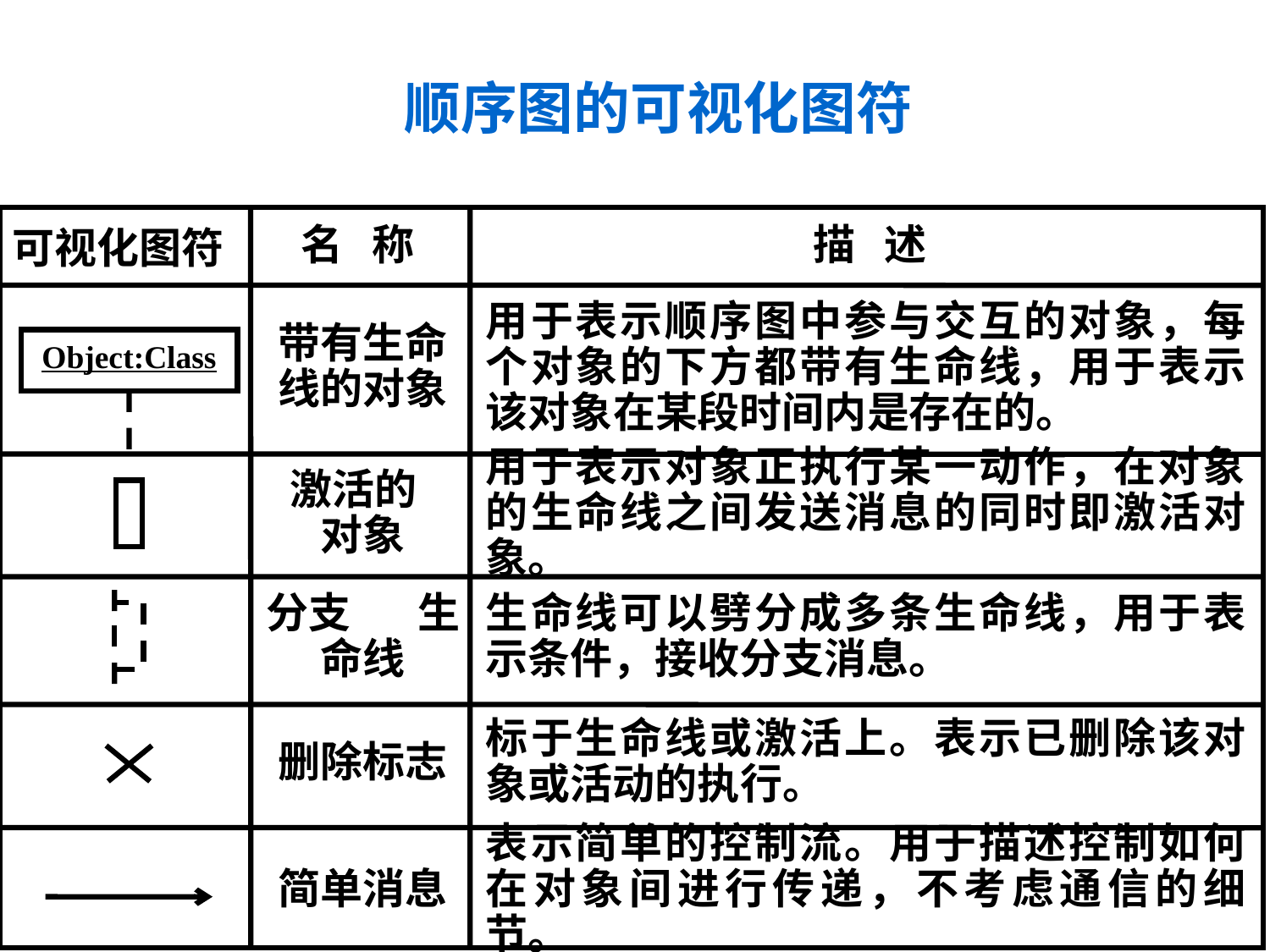

# 顺序图的可视化图符

可视化图符
名   称
描   述

用于表示顺序图中参与交互的对象，每个对象的下方都带有生命线，用于表示该对象在某段时间内是存在的。
用于表示对象正执行某一动作，在对象的生命线之间发送消息的同时即激活对象。
生命线可以劈分成多条生命线，用于表示条件，接收分支消息。
标于生命线或激活上。表示已删除该对象或活动的执行。
表示简单的控制流。用于描述控制如何在对象间进行传递，不考虑通信的细节。
带有生命线的对象
Object:Class

激活的   对象

分支       生命线

删除标志

简单消息